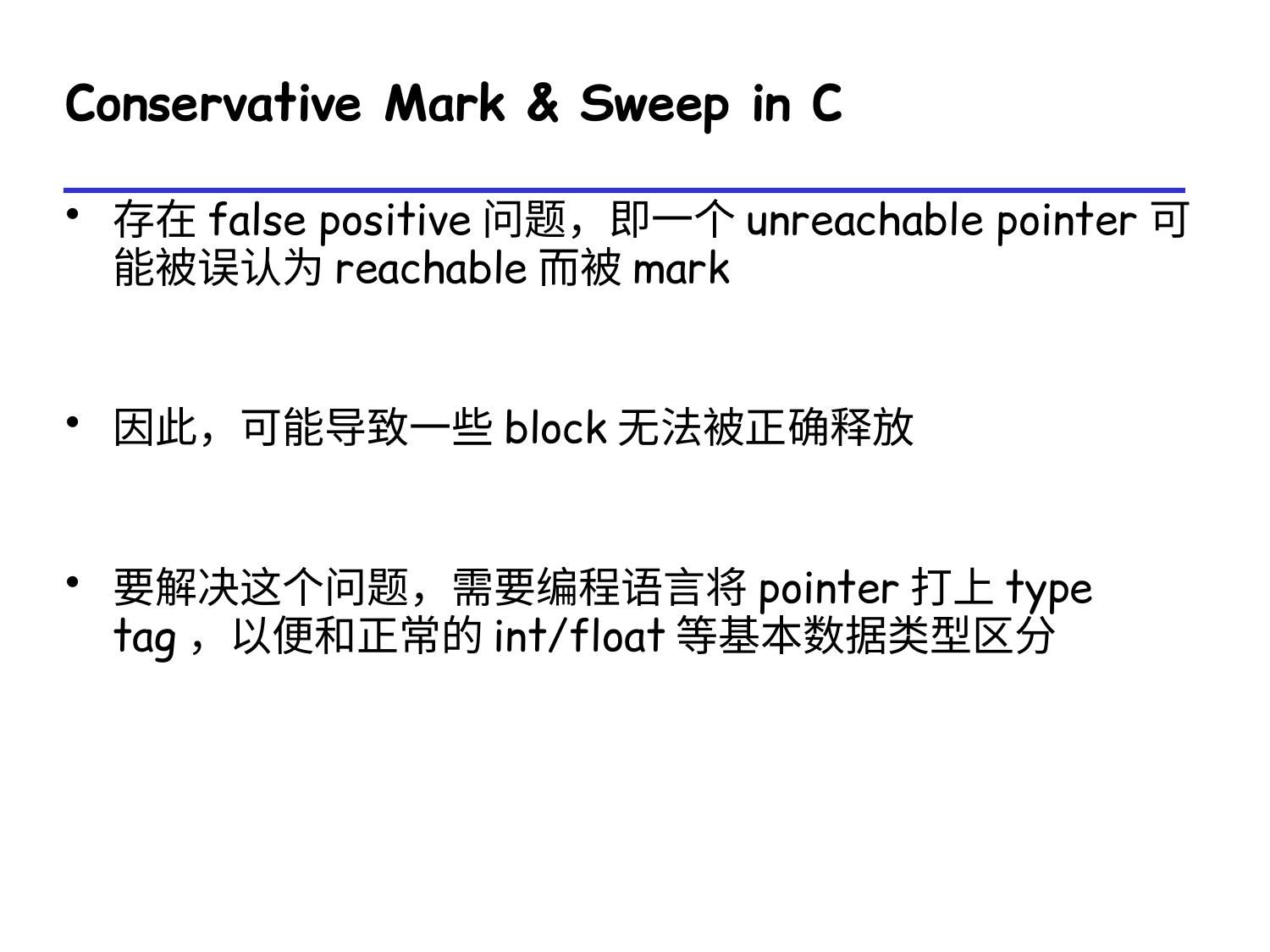

# Conservative Mark & Sweep in C
存在false positive问题，即一个unreachable pointer可能被误认为reachable而被mark

因此，可能导致一些block无法被正确释放

要解决这个问题，需要编程语言将pointer打上type tag，以便和正常的int/float等基本数据类型区分